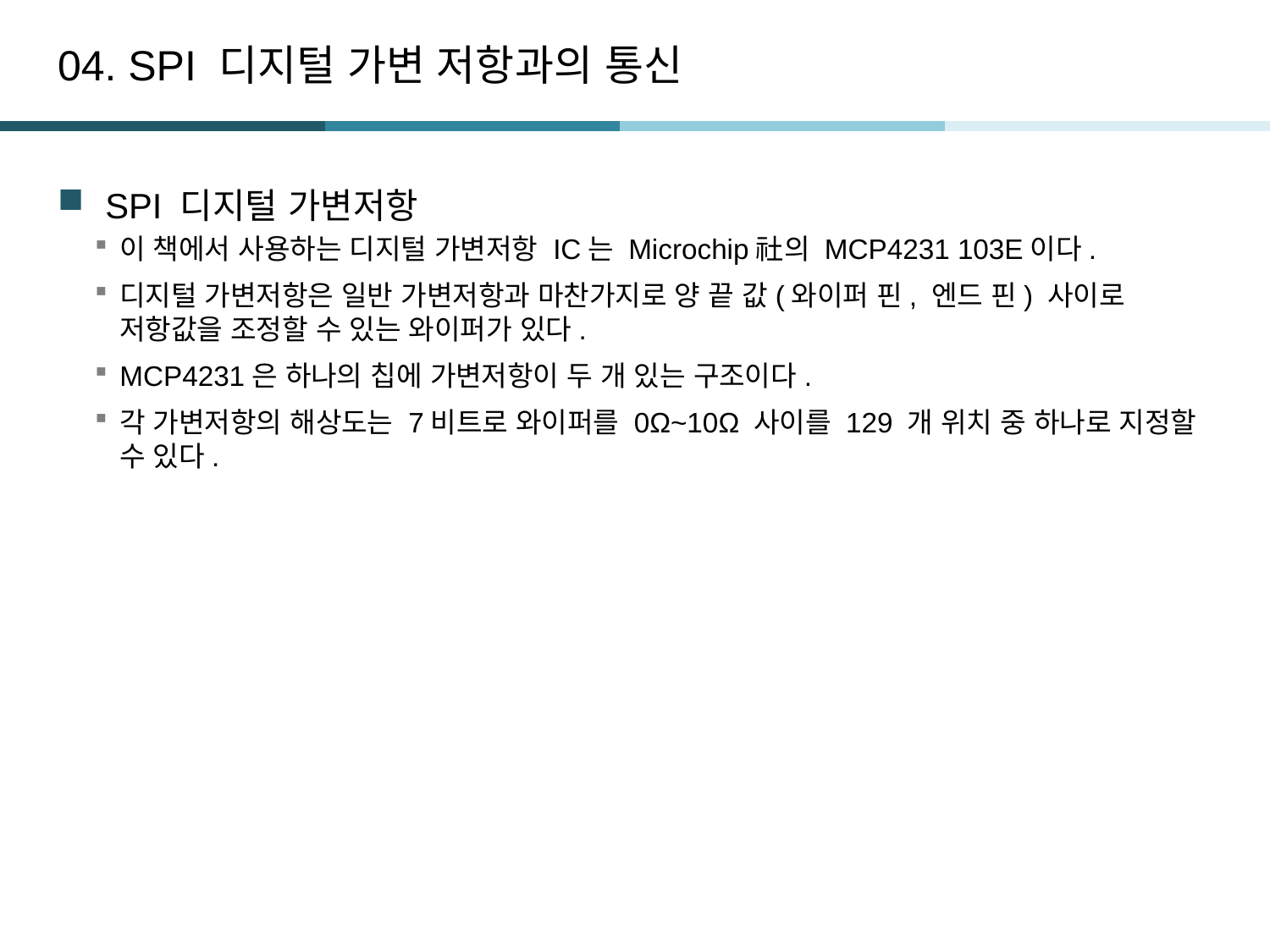

# 04. SPI 디지털 가변 저항과의 통신
SPI 디지털 가변저항
이 책에서 사용하는 디지털 가변저항 IC는 Microchip社의 MCP4231 103E이다.
디지털 가변저항은 일반 가변저항과 마찬가지로 양 끝 값(와이퍼 핀, 엔드 핀) 사이로 저항값을 조정할 수 있는 와이퍼가 있다.
MCP4231은 하나의 칩에 가변저항이 두 개 있는 구조이다.
각 가변저항의 해상도는 7비트로 와이퍼를 0Ω~10Ω 사이를 129 개 위치 중 하나로 지정할 수 있다.